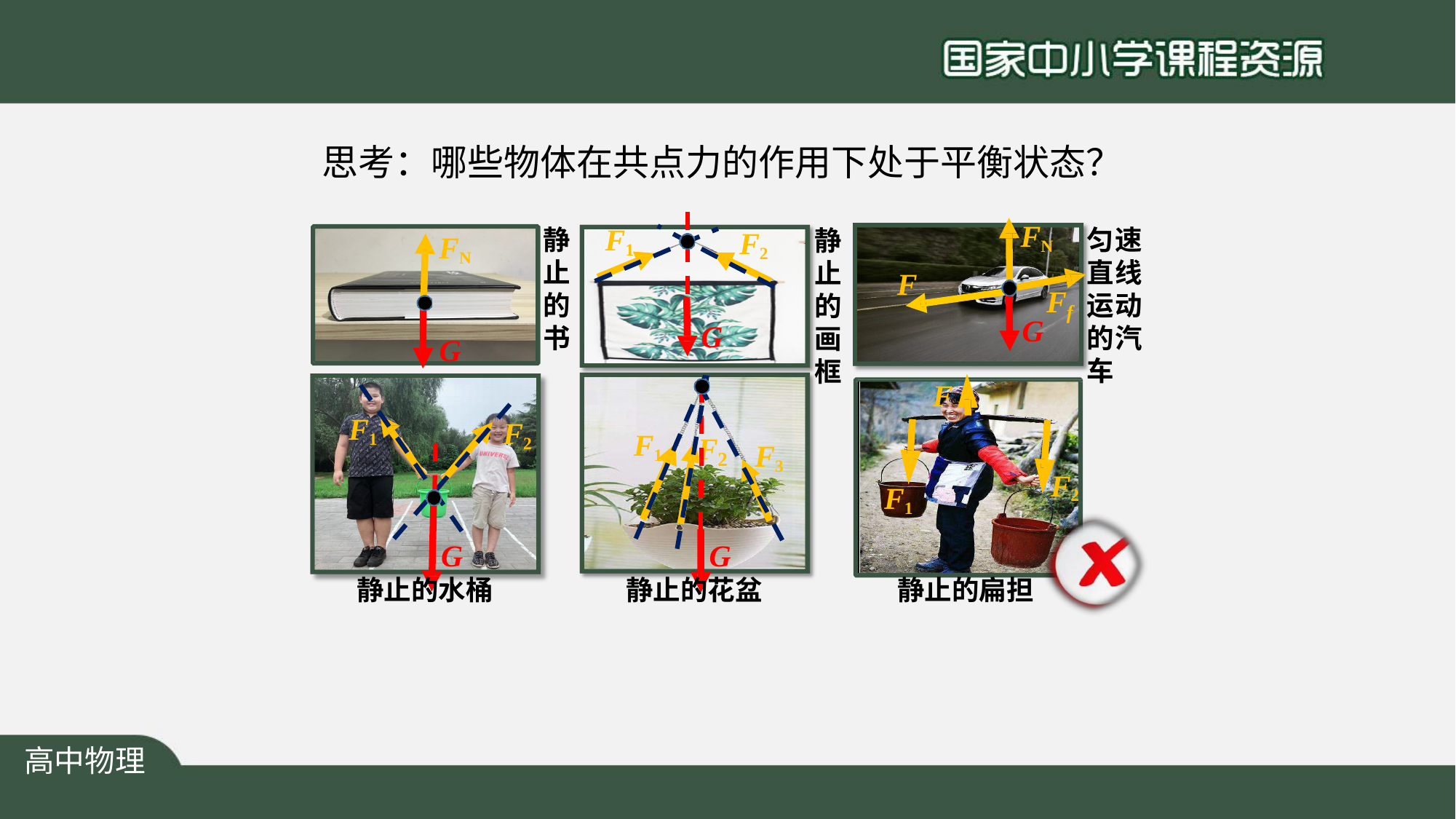

# 思考：哪些物体在共点力的作用下处于平衡状态？

FN

F1

静 止 的 书

匀速 直线 运动 的汽 车
静 止 的 画 框
F2

FN

F

F

f

G
G
G

F

F1
F2

F1
F
F3

2

F2
F1

G
静止的水桶
G
静止的花盆
静止的扁担
高中物理